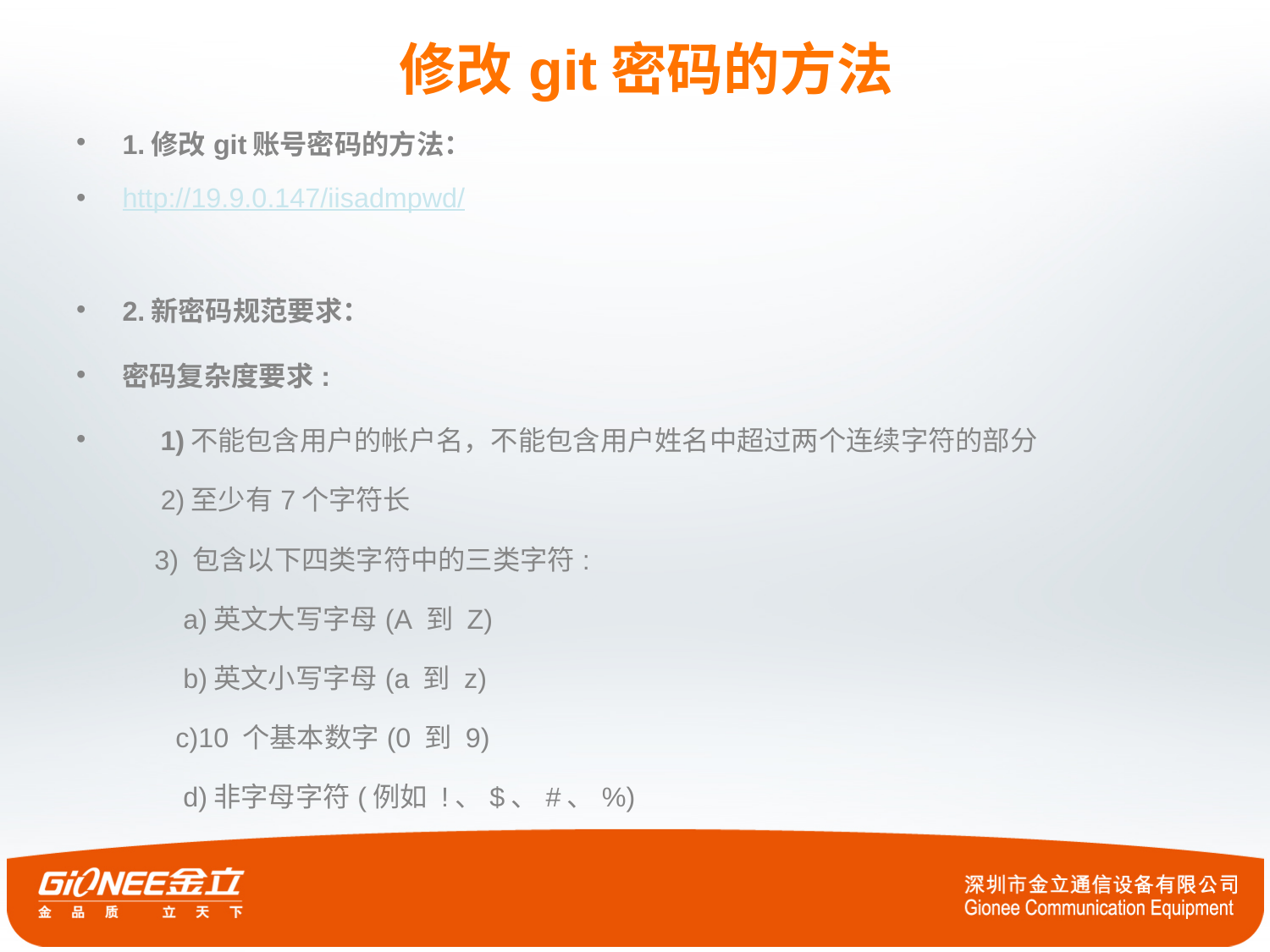

# 修改git密码的方法
1.修改git账号密码的方法：
http://19.9.0.147/iisadmpwd/

2.新密码规范要求：
密码复杂度要求:
     1)不能包含用户的帐户名，不能包含用户姓名中超过两个连续字符的部分
     2)至少有7个字符长
    3) 包含以下四类字符中的三类字符:
        a)英文大写字母(A 到 Z)
        b)英文小写字母(a 到 z)
       c)10 个基本数字(0 到 9)
        d)非字母字符(例如 !、$、#、%)